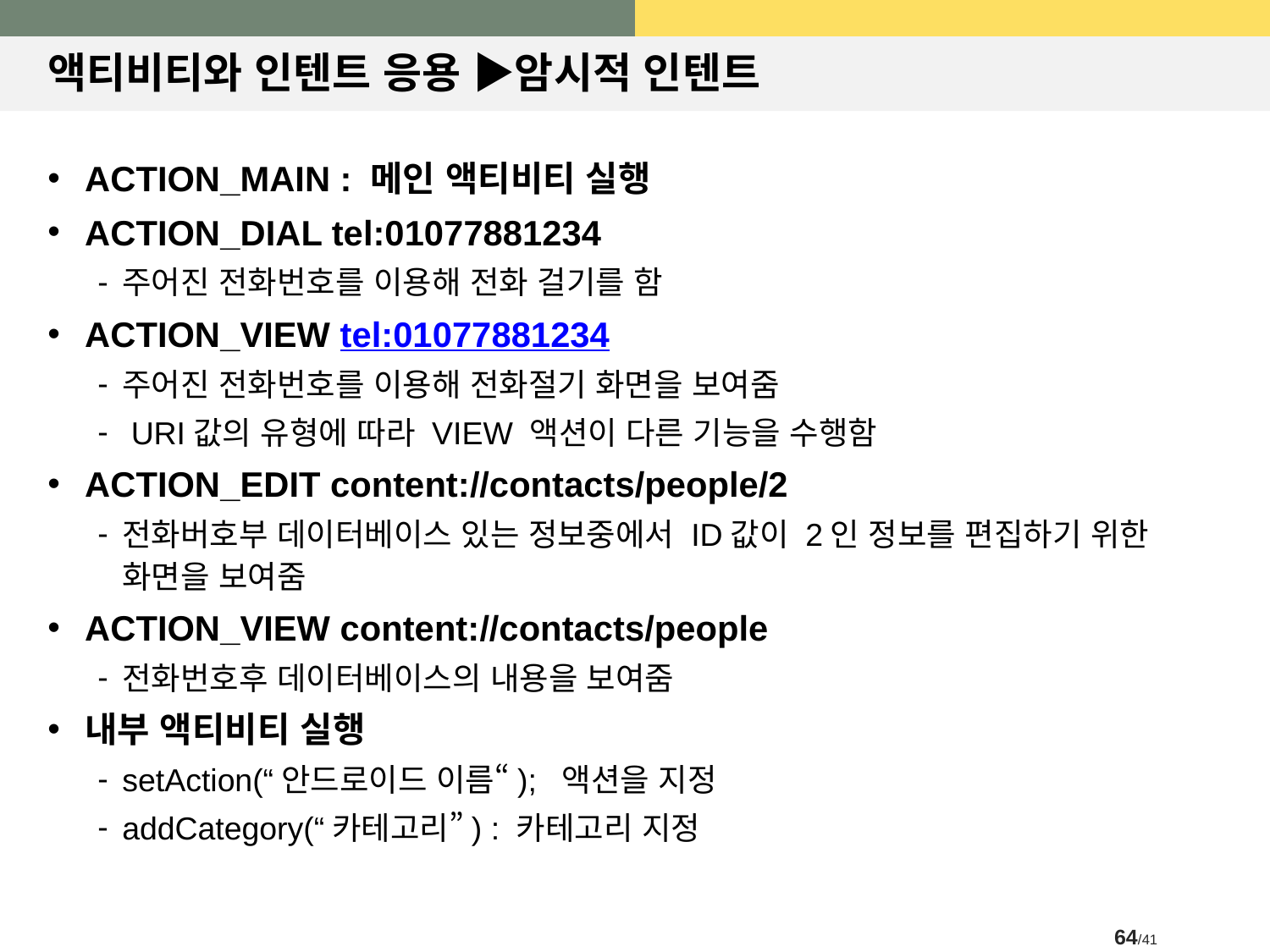

# 액티비티와 인텐트 응용 ▶암시적 인텐트
ACTION_MAIN : 메인 액티비티 실행
ACTION_DIAL tel:01077881234
주어진 전화번호를 이용해 전화 걸기를 함
ACTION_VIEW tel:01077881234
주어진 전화번호를 이용해 전화절기 화면을 보여줌
 URI값의 유형에 따라 VIEW 액션이 다른 기능을 수행함
ACTION_EDIT content://contacts/people/2
전화버호부 데이터베이스 있는 정보중에서 ID값이 2인 정보를 편집하기 위한 화면을 보여줌
ACTION_VIEW content://contacts/people
전화번호후 데이터베이스의 내용을 보여줌
내부 액티비티 실행
setAction(“안드로이드 이름“);  액션을 지정
addCategory(“카테고리”) : 카테고리 지정